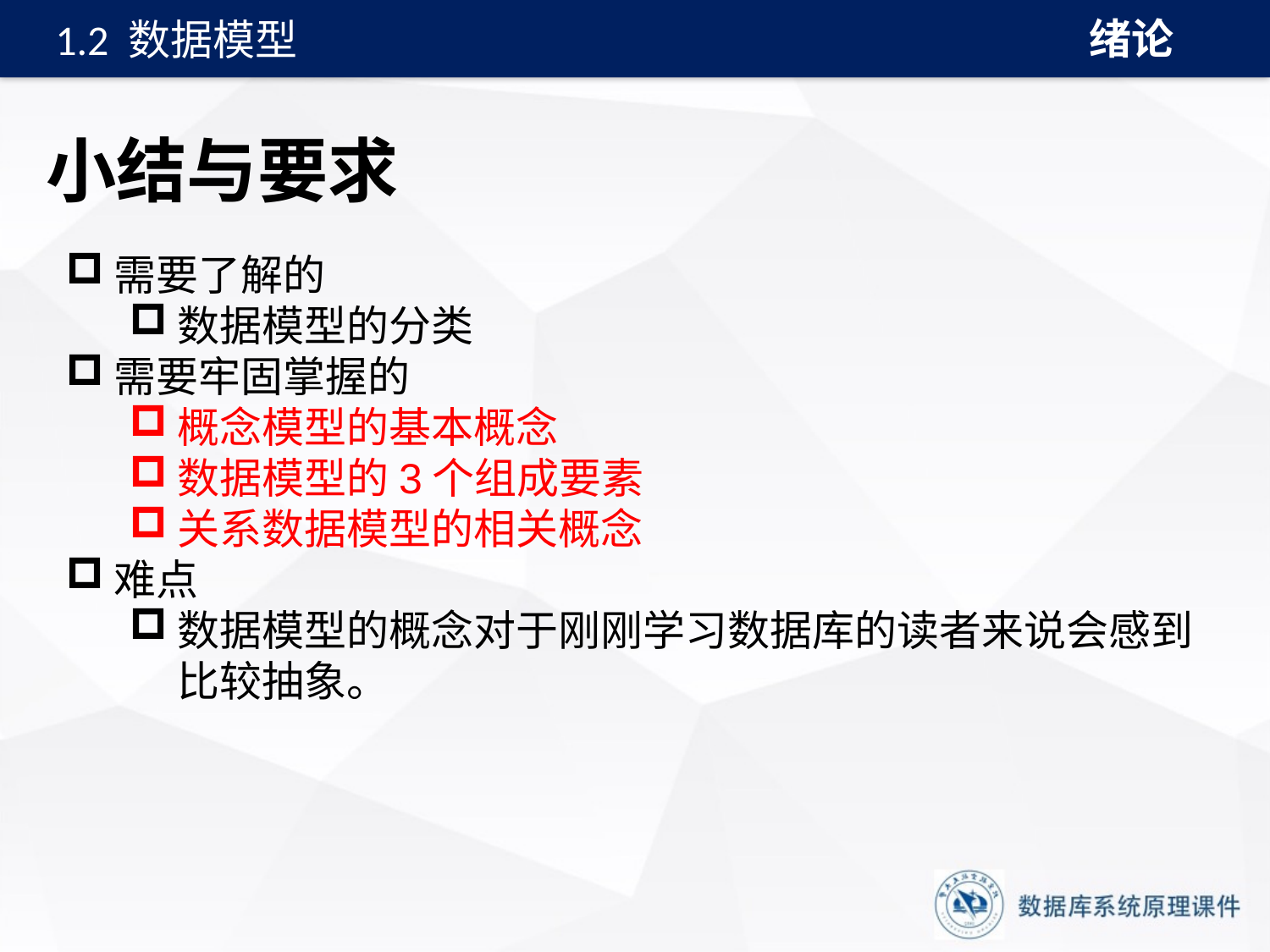

绪论
1.2 数据模型
# 小结与要求
需要了解的
数据模型的分类
需要牢固掌握的
概念模型的基本概念
数据模型的3个组成要素
关系数据模型的相关概念
难点
数据模型的概念对于刚刚学习数据库的读者来说会感到比较抽象。